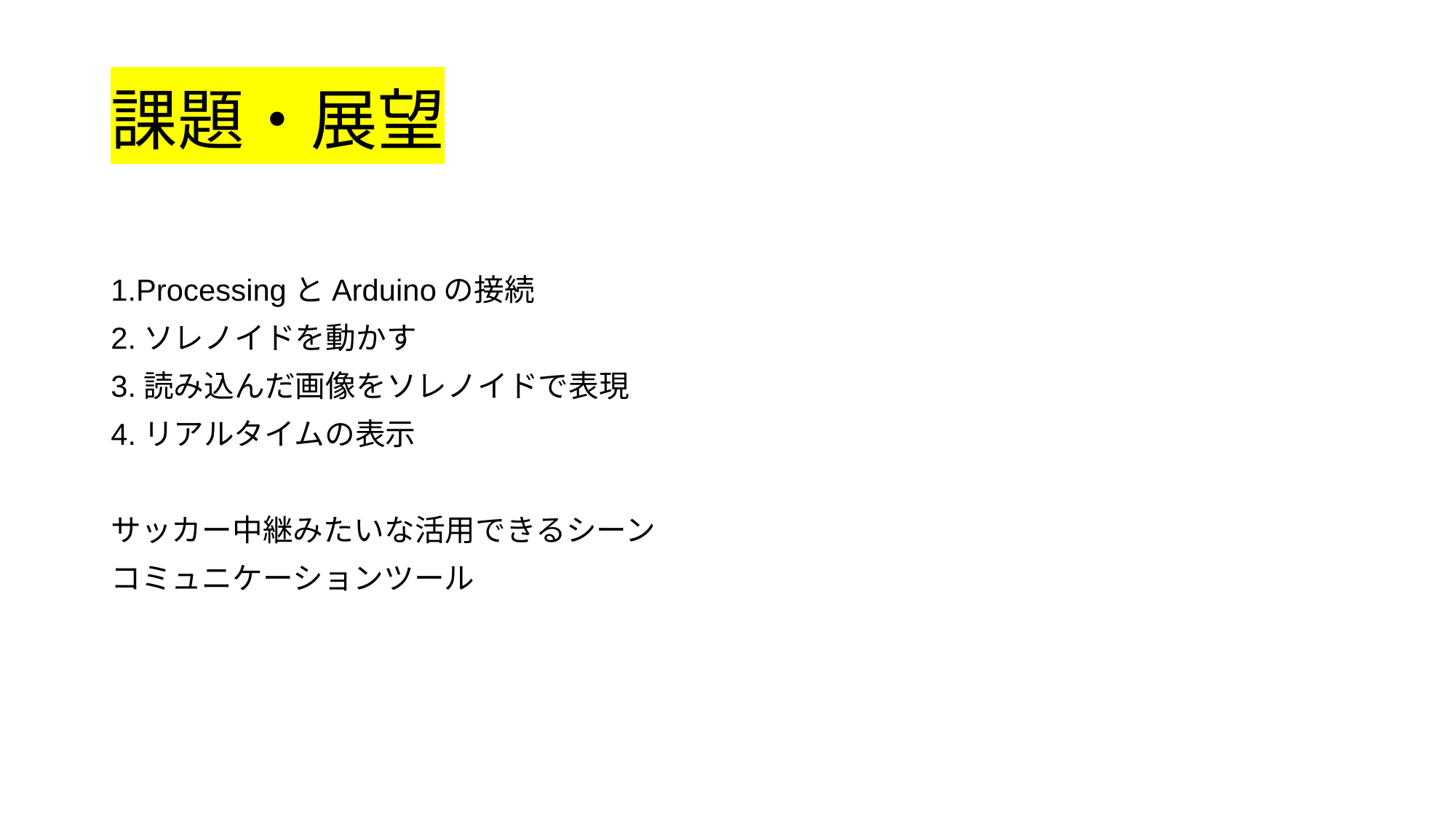

# 課題・展望

1.ProcessingとArduinoの接続
2.ソレノイドを動かす
3.読み込んだ画像をソレノイドで表現
4.リアルタイムの表示

サッカー中継みたいな活用できるシーン
コミュニケーションツール